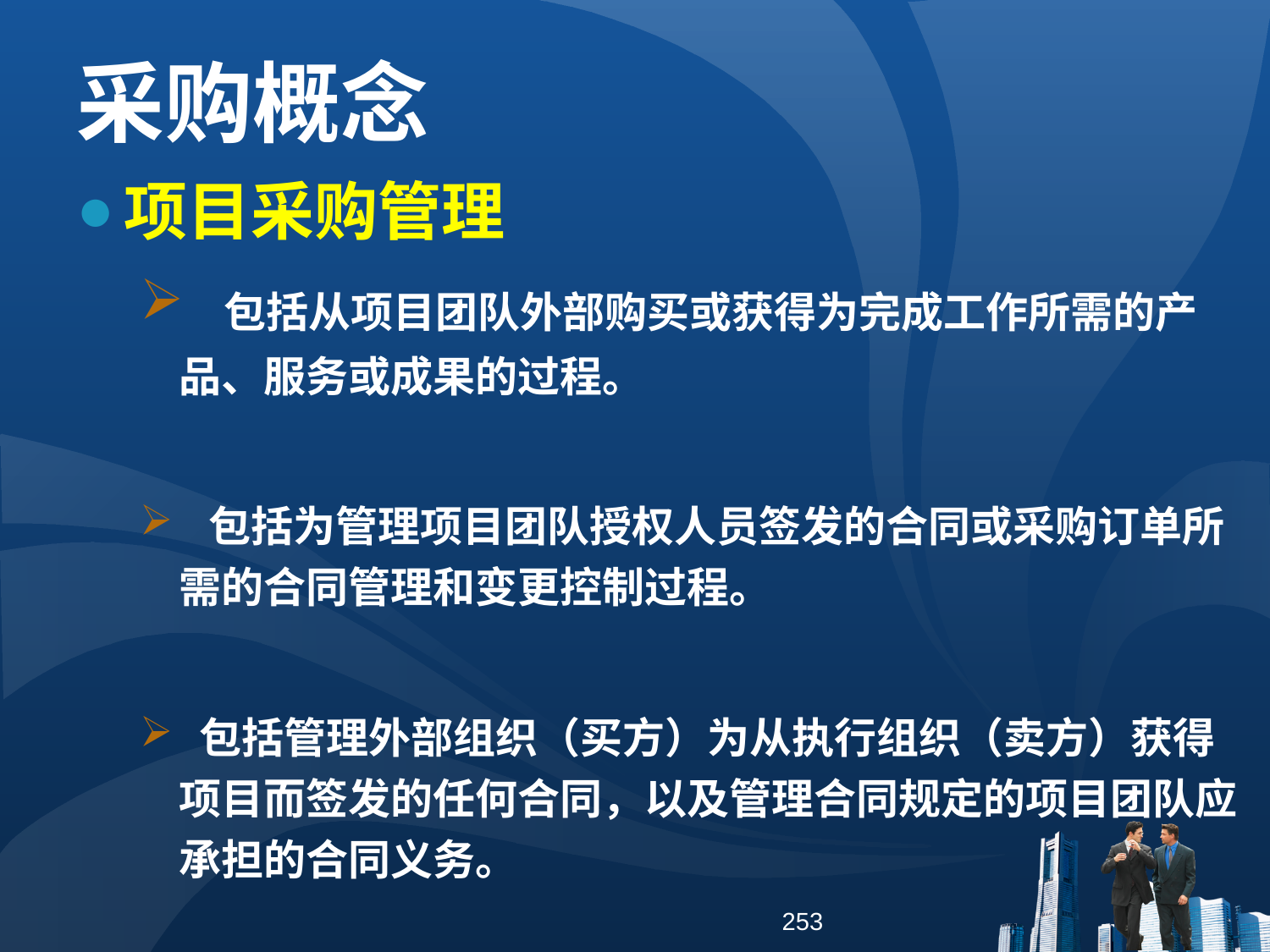

采购概念
项目采购管理
  包括从项目团队外部购买或获得为完成工作所需的产品、服务或成果的过程。

  包括为管理项目团队授权人员签发的合同或采购订单所需的合同管理和变更控制过程。

 包括管理外部组织（买方）为从执行组织（卖方）获得项目而签发的任何合同，以及管理合同规定的项目团队应承担的合同义务。
253